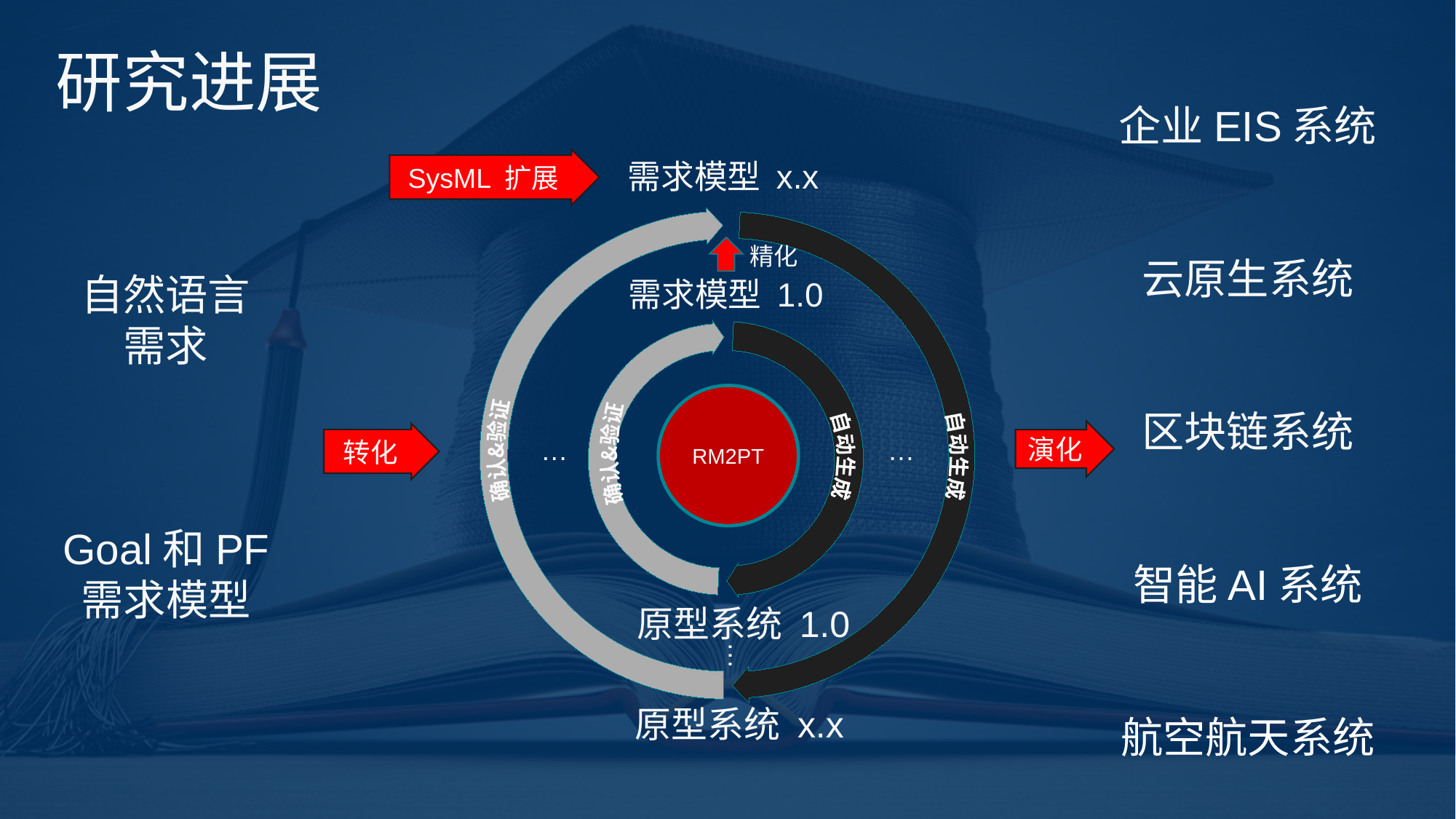

研究进展
企业EIS系统

云原生系统

区块链系统

智能AI系统

航空航天系统

SysML 扩展
需求模型 x.x
确认&验证

自动生成
精化

自然语言
需求
需求模型 1.0

自动生成
确认&验证
RM2PT
演化
转化
…
…
Goal和PF
需求模型
原型系统 1.0
…
原型系统 x.x